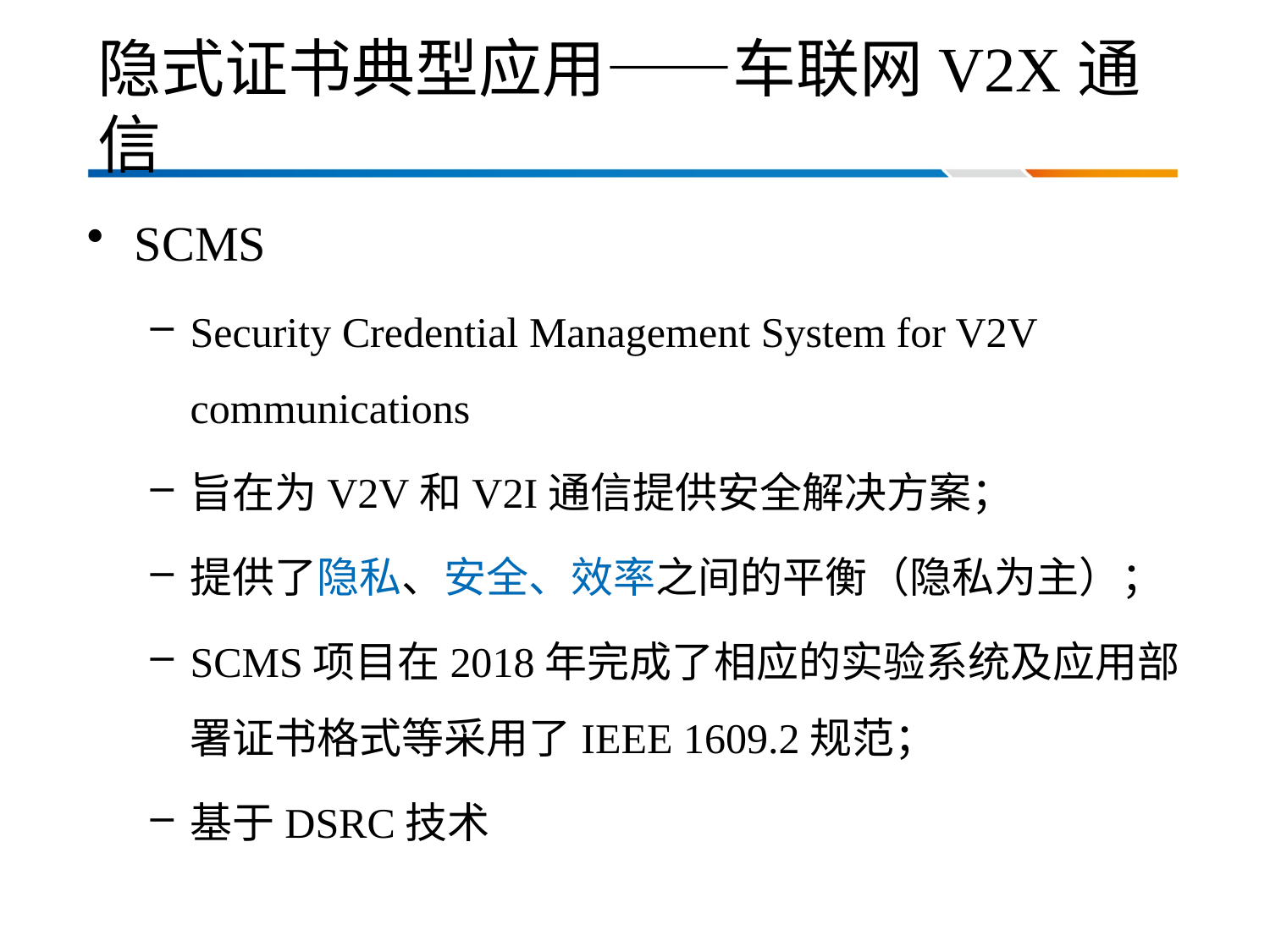

# 隐式证书典型应用——车联网V2X通信
SCMS
Security Credential Management System for V2V communications
旨在为V2V和V2I通信提供安全解决方案；
提供了隐私、安全、效率之间的平衡（隐私为主）；
SCMS项目在2018年完成了相应的实验系统及应用部署证书格式等采用了IEEE 1609.2规范；
基于DSRC技术